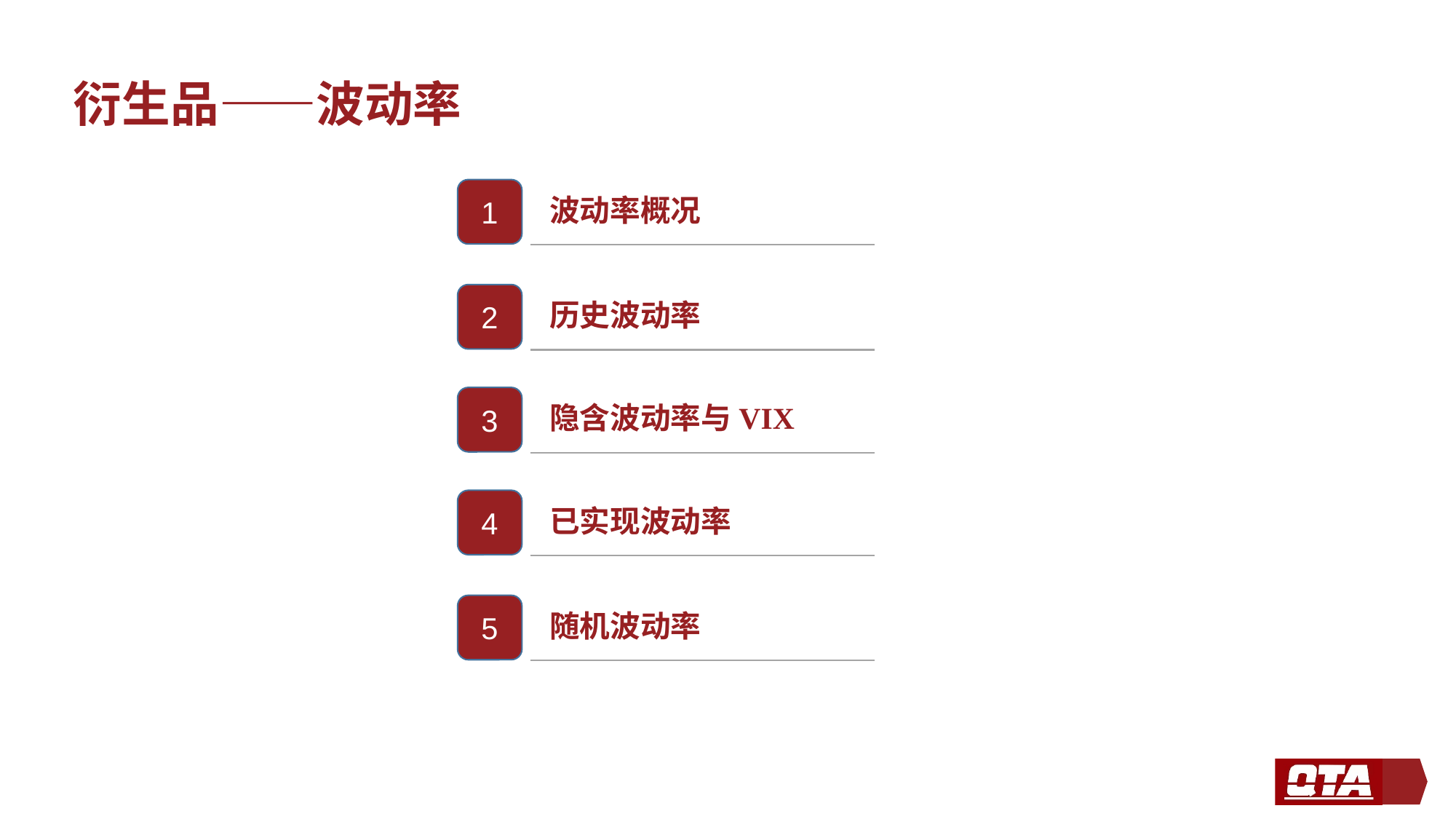

衍生品——波动率
1
波动率概况
2
历史波动率
3
隐含波动率与VIX
4
已实现波动率
5
随机波动率
67